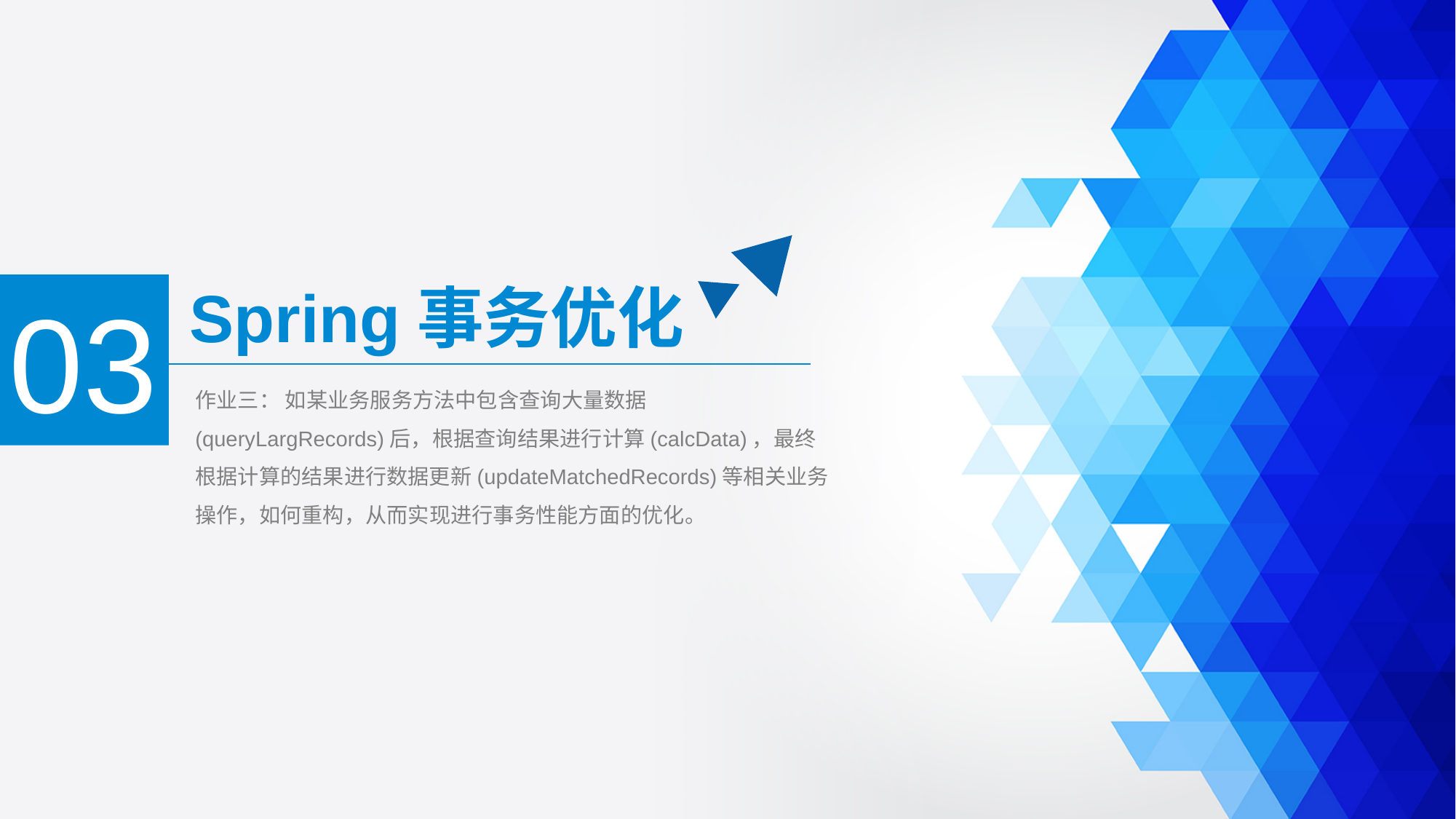

Spring事务优化

03
作业三： 如某业务服务方法中包含查询大量数据(queryLargRecords)后，根据查询结果进行计算(calcData)，最终根据计算的结果进行数据更新(updateMatchedRecords)等相关业务操作，如何重构，从而实现进行事务性能方面的优化。